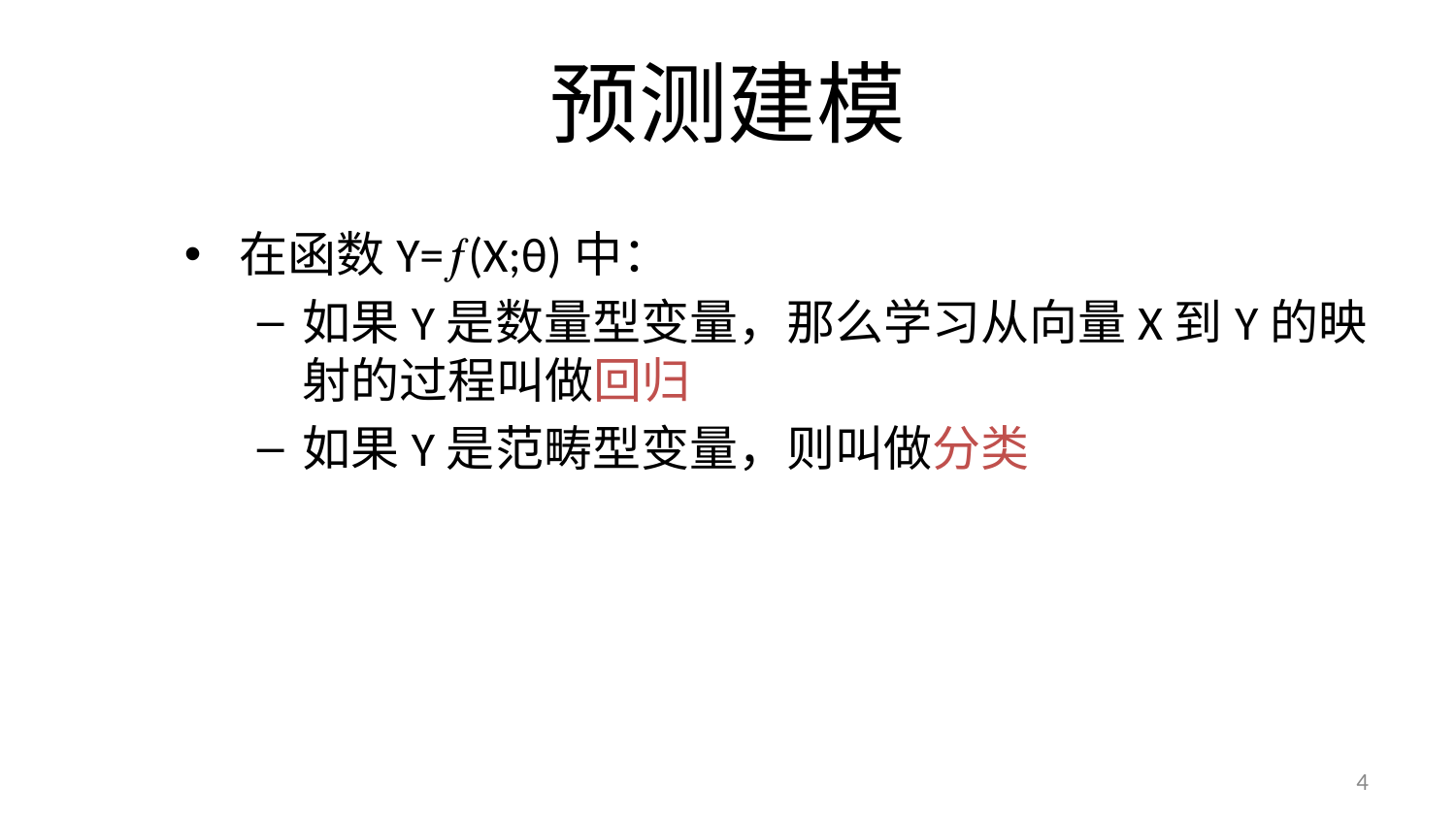

# 预测建模
在函数Y=ƒ(X;θ)中：
如果Y是数量型变量，那么学习从向量X到Y的映射的过程叫做回归
如果Y是范畴型变量，则叫做分类

4